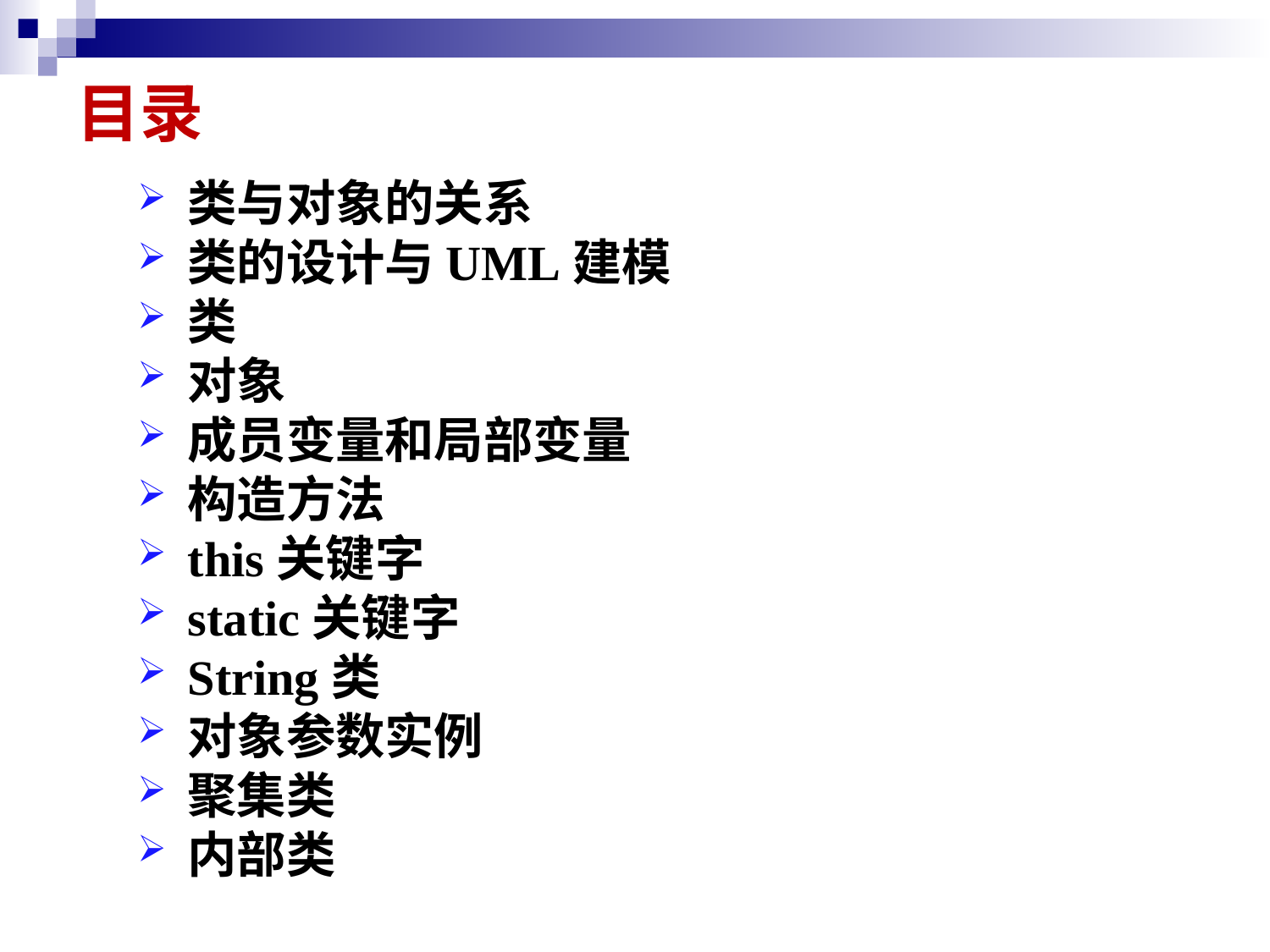

# 目录
类与对象的关系
类的设计与UML建模
类
对象
成员变量和局部变量
构造方法
this关键字
static关键字
String类
对象参数实例
聚集类
内部类